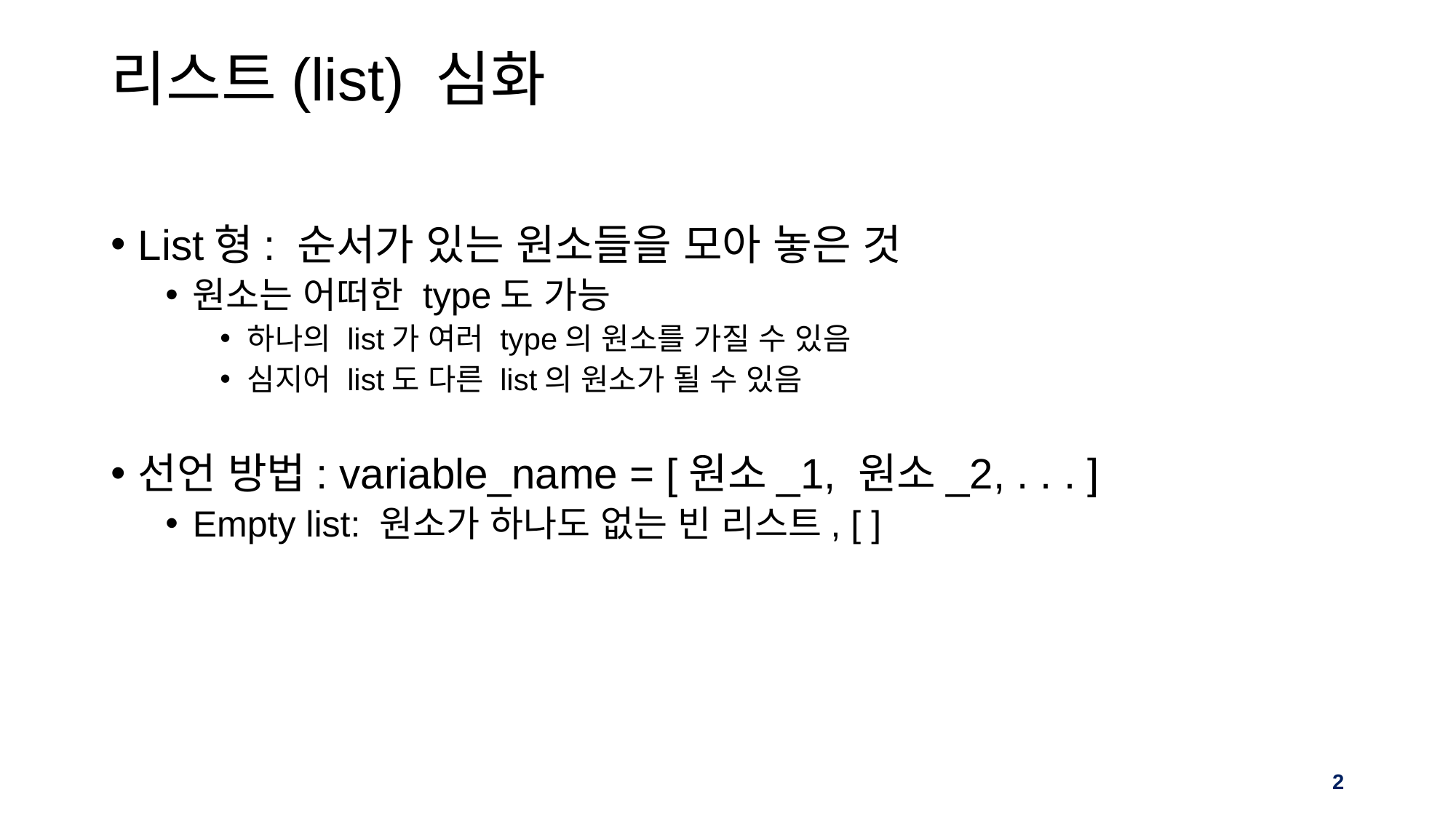

# 리스트(list) 심화
List형: 순서가 있는 원소들을 모아 놓은 것
원소는 어떠한 type도 가능
하나의 list가 여러 type의 원소를 가질 수 있음
심지어 list도 다른 list의 원소가 될 수 있음

선언 방법: variable_name = [원소_1, 원소_2, . . . ]
Empty list: 원소가 하나도 없는 빈 리스트, [ ]
2